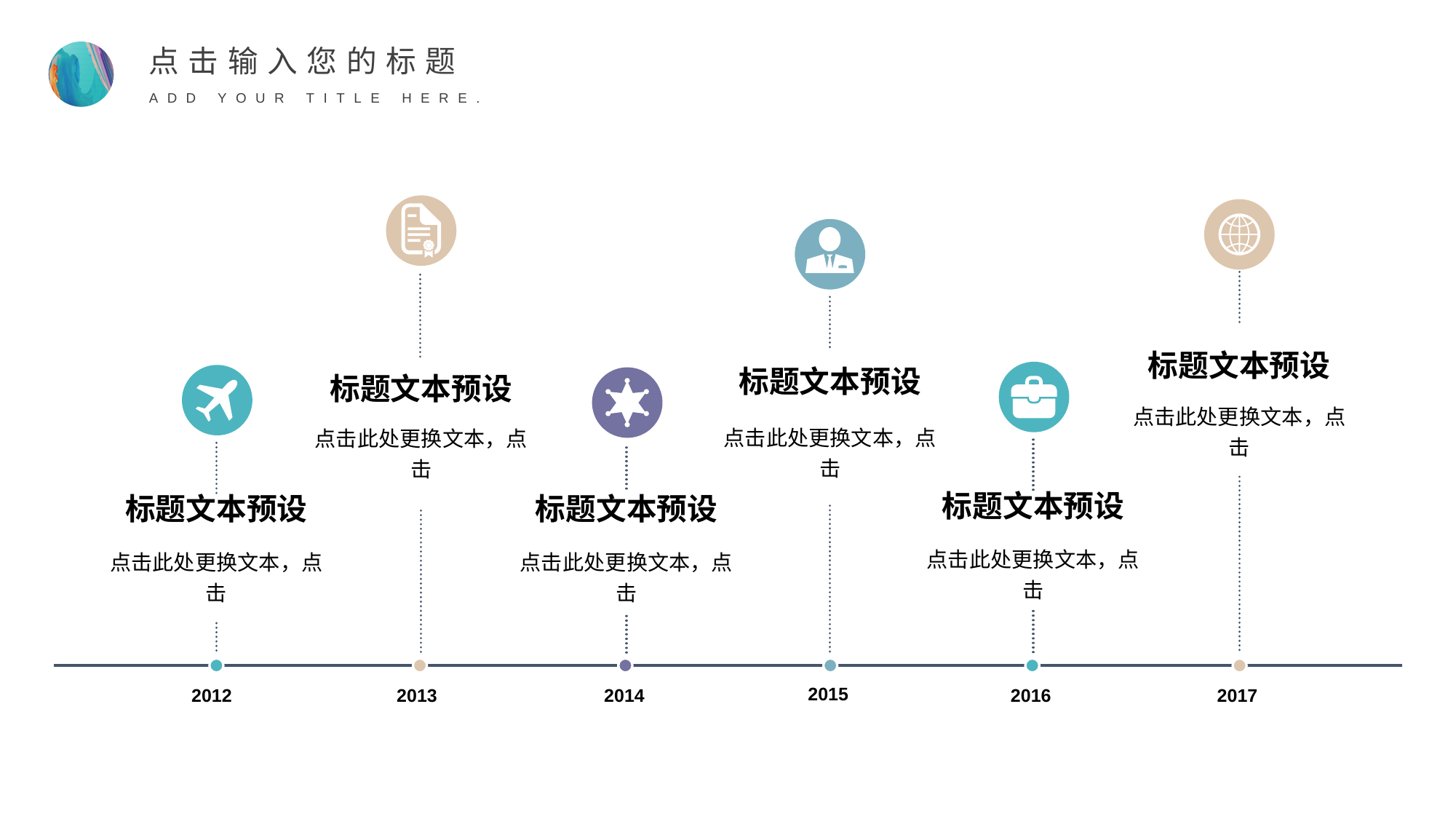

点击输入您的标题
ADD YOUR TITLE HERE.

标题文本预设
标题文本预设

标题文本预设

点击此处更换文本，点击
点击此处更换文本，点击
点击此处更换文本，点击
标题文本预设
标题文本预设
标题文本预设
点击此处更换文本，点击
点击此处更换文本，点击
点击此处更换文本，点击

2015
2012
2013
2014
2016
2017